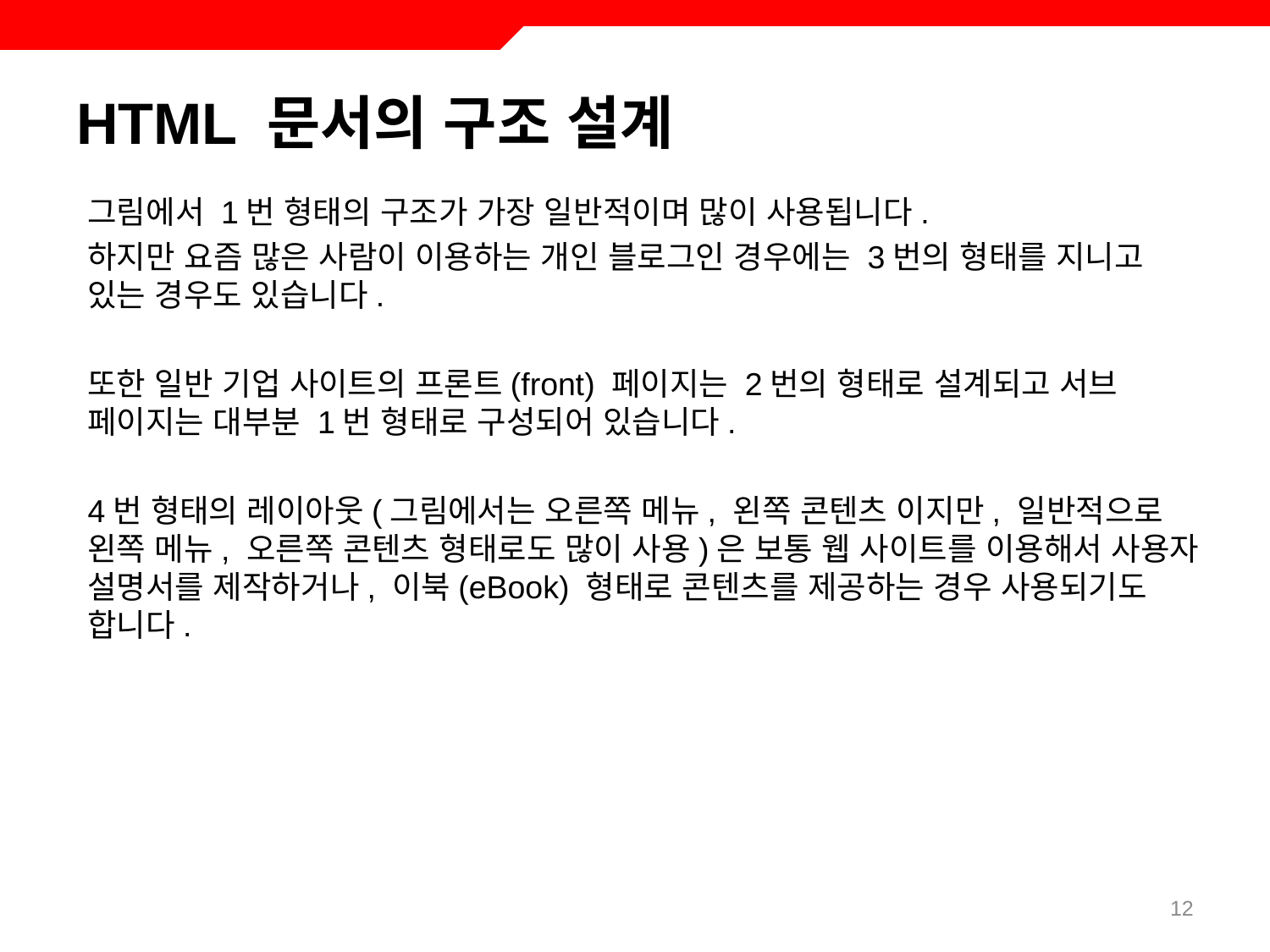

# HTML 문서의 구조 설계
그림에서 1번 형태의 구조가 가장 일반적이며 많이 사용됩니다.
하지만 요즘 많은 사람이 이용하는 개인 블로그인 경우에는 3번의 형태를 지니고 있는 경우도 있습니다.

또한 일반 기업 사이트의 프론트(front) 페이지는 2번의 형태로 설계되고 서브 페이지는 대부분 1번 형태로 구성되어 있습니다.

4번 형태의 레이아웃(그림에서는 오른쪽 메뉴, 왼쪽 콘텐츠 이지만, 일반적으로 왼쪽 메뉴, 오른쪽 콘텐츠 형태로도 많이 사용)은 보통 웹 사이트를 이용해서 사용자 설명서를 제작하거나, 이북(eBook) 형태로 콘텐츠를 제공하는 경우 사용되기도 합니다.
12